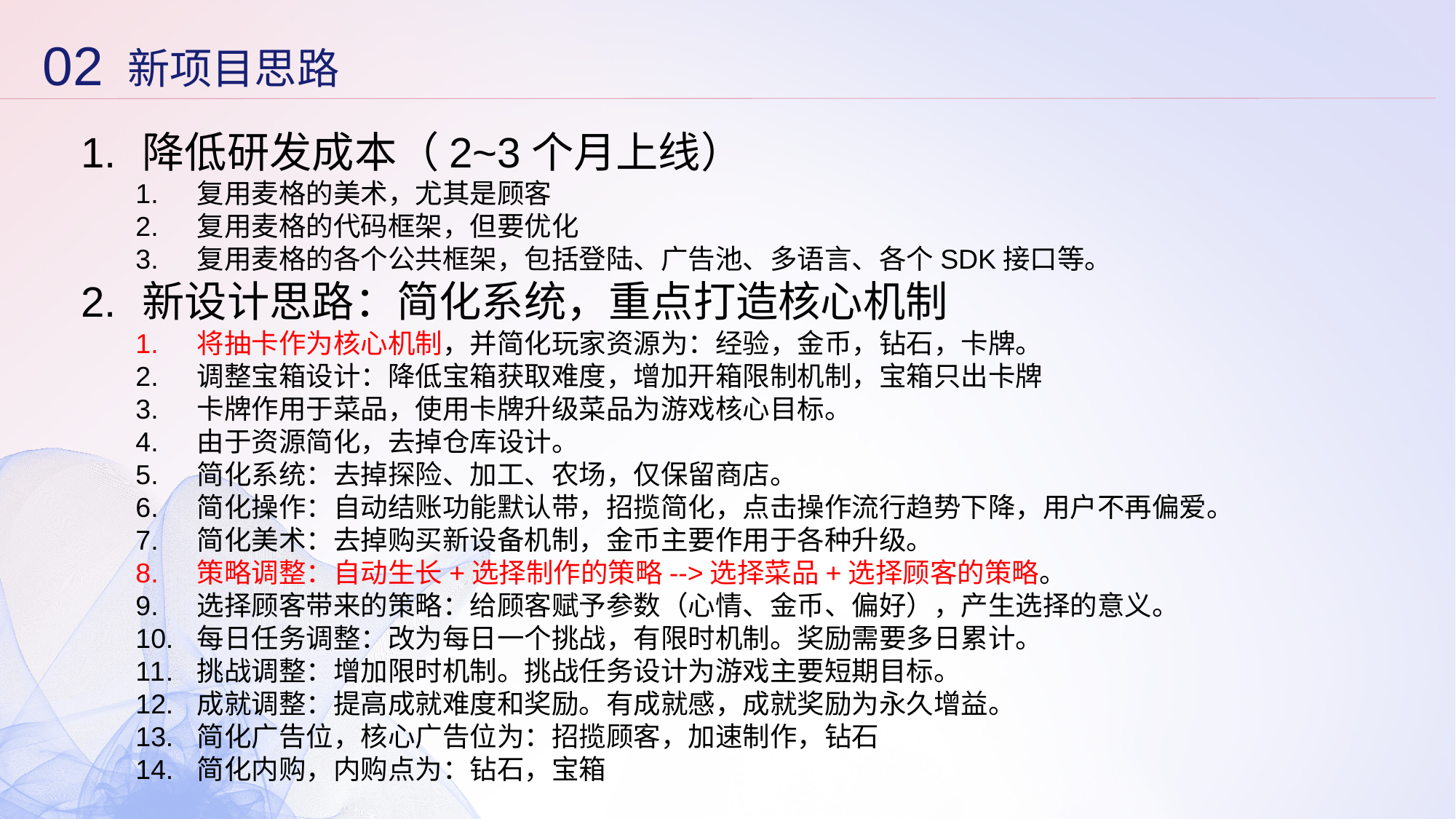

02
新项目思路
降低研发成本（2~3个月上线）
复用麦格的美术，尤其是顾客
复用麦格的代码框架，但要优化
复用麦格的各个公共框架，包括登陆、广告池、多语言、各个SDK接口等。
新设计思路：简化系统，重点打造核心机制
将抽卡作为核心机制，并简化玩家资源为：经验，金币，钻石，卡牌。
调整宝箱设计：降低宝箱获取难度，增加开箱限制机制，宝箱只出卡牌
卡牌作用于菜品，使用卡牌升级菜品为游戏核心目标。
由于资源简化，去掉仓库设计。
简化系统：去掉探险、加工、农场，仅保留商店。
简化操作：自动结账功能默认带，招揽简化，点击操作流行趋势下降，用户不再偏爱。
简化美术：去掉购买新设备机制，金币主要作用于各种升级。
策略调整：自动生长+选择制作的策略-->选择菜品+选择顾客的策略。
选择顾客带来的策略：给顾客赋予参数（心情、金币、偏好），产生选择的意义。
每日任务调整：改为每日一个挑战，有限时机制。奖励需要多日累计。
挑战调整：增加限时机制。挑战任务设计为游戏主要短期目标。
成就调整：提高成就难度和奖励。有成就感，成就奖励为永久增益。
简化广告位，核心广告位为：招揽顾客，加速制作，钻石
简化内购，内购点为：钻石，宝箱